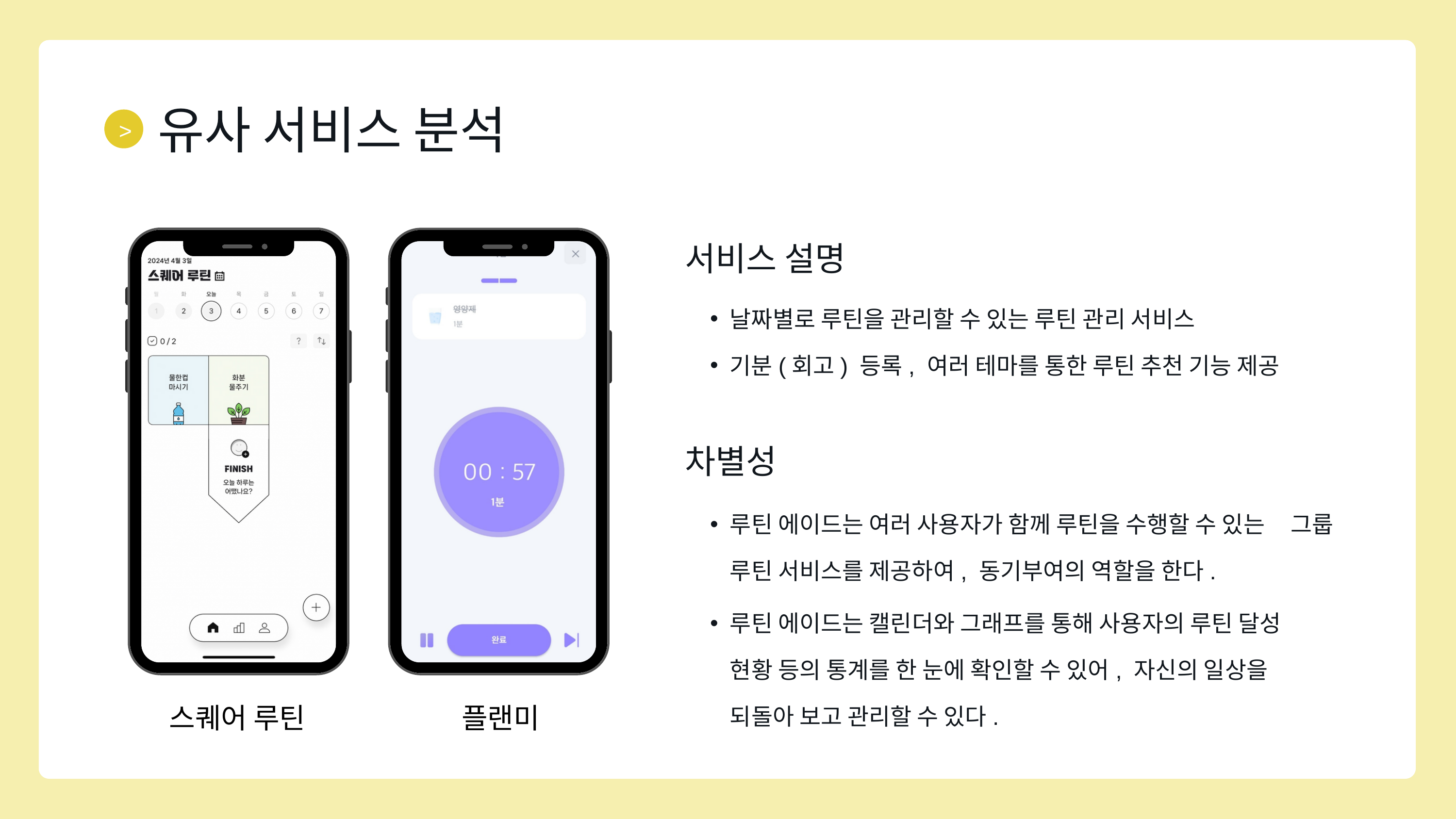

유사 서비스 분석

>

서비스 설명
날짜별로 루틴을 관리할 수 있는 루틴 관리 서비스
기분(회고) 등록, 여러 테마를 통한 루틴 추천 기능 제공
차별성
루틴 에이드는 여러 사용자가 함께 루틴을 수행할 수 있는     그룹 루틴 서비스를 제공하여, 동기부여의 역할을 한다.

루틴 에이드는 캘린더와 그래프를 통해 사용자의 루틴 달성   현황 등의 통계를 한 눈에 확인할 수 있어, 자신의 일상을       되돌아 보고 관리할 수 있다.
스퀘어 루틴
플랜미